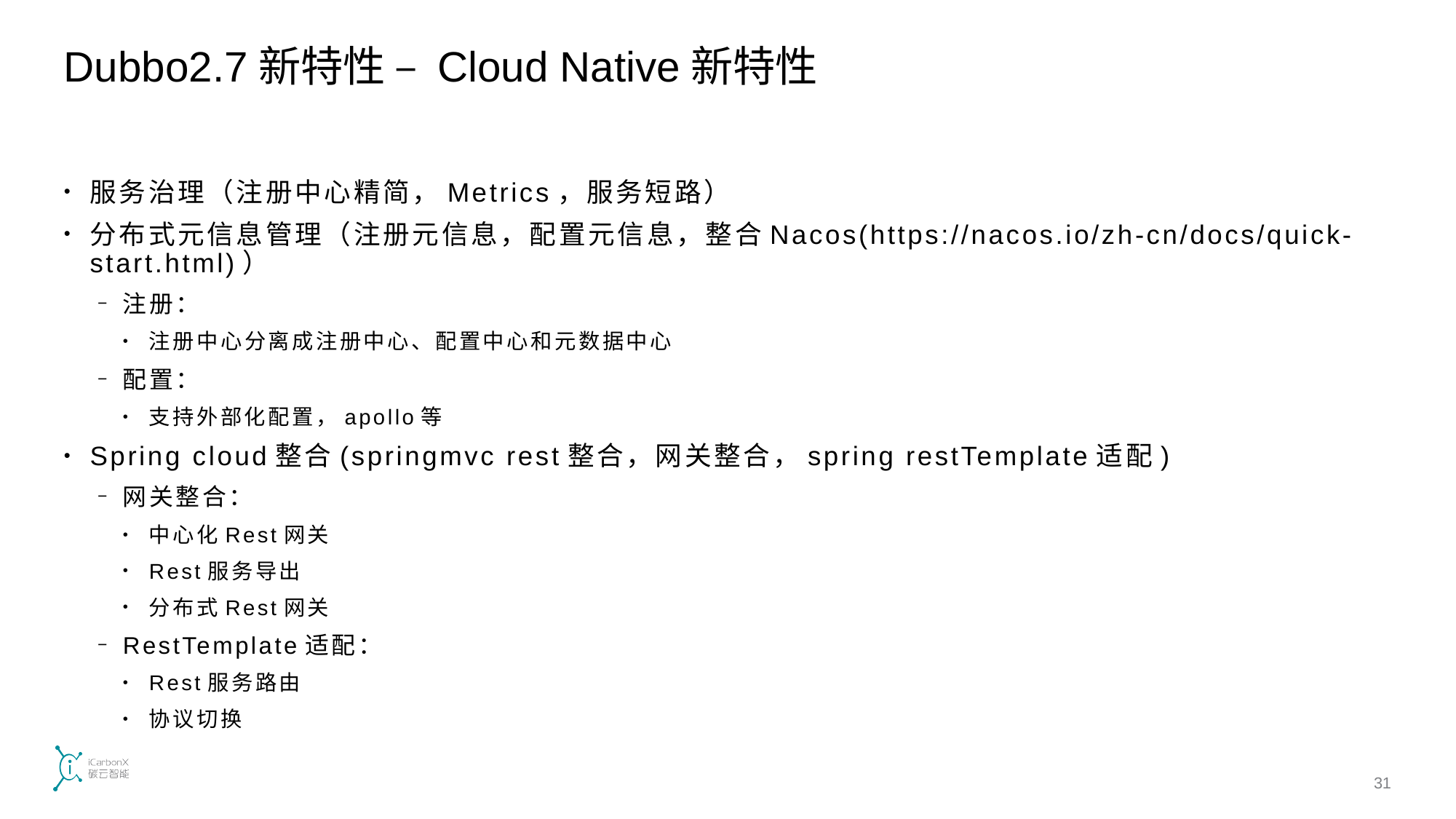

# Dubbo2.7新特性 – Cloud Native新特性

服务治理（注册中心精简，Metrics，服务短路）
分布式元信息管理（注册元信息，配置元信息，整合Nacos(https://nacos.io/zh-cn/docs/quick-start.html)）
注册：
注册中心分离成注册中心、配置中心和元数据中心
配置：
支持外部化配置，apollo等
Spring cloud整合(springmvc rest整合，网关整合，spring restTemplate适配)
网关整合：
中心化Rest网关
Rest服务导出
分布式Rest网关
RestTemplate适配：
Rest服务路由
协议切换

31